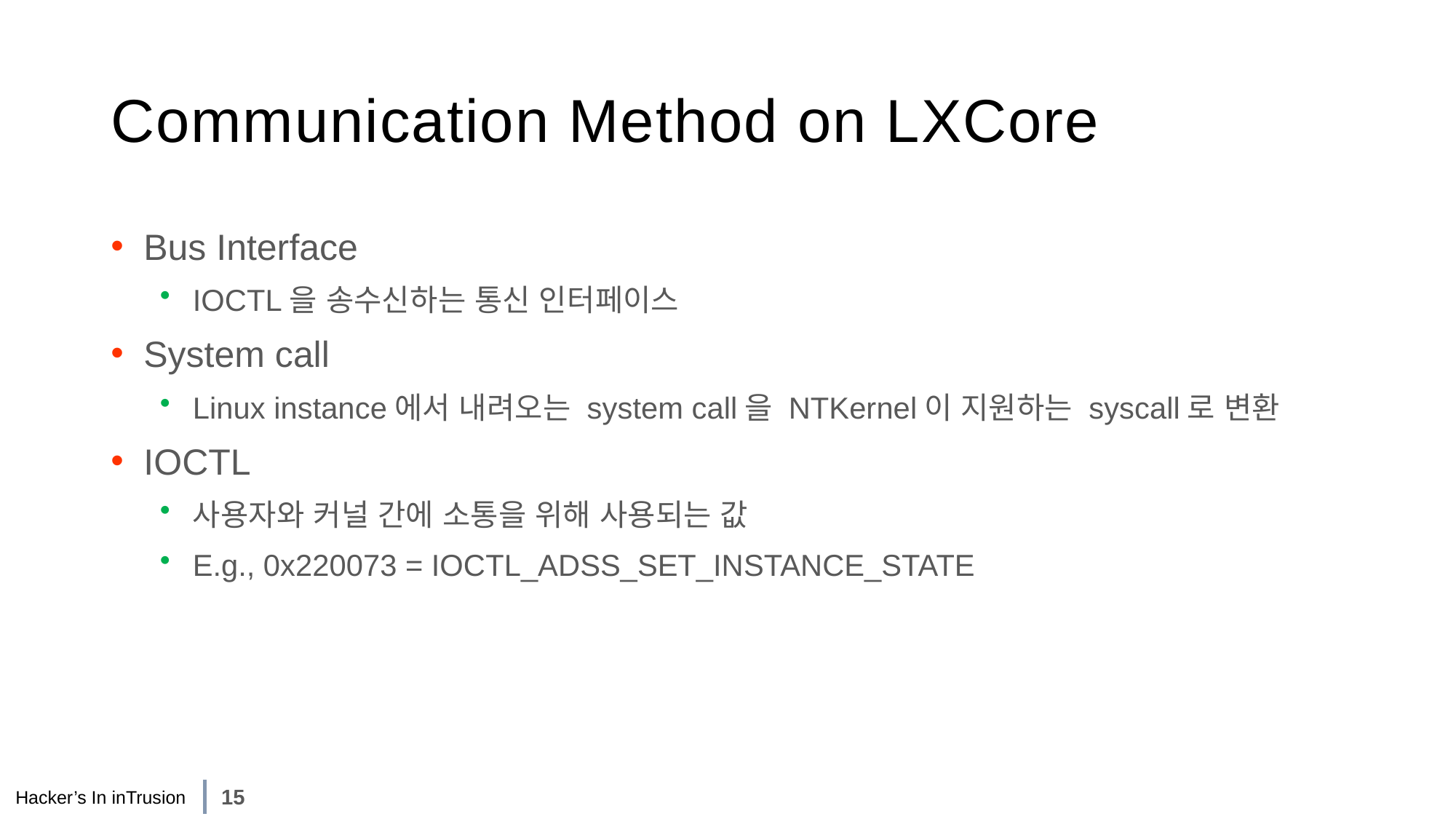

# Communication Method on LXCore
Bus Interface
IOCTL을 송수신하는 통신 인터페이스
System call
Linux instance에서 내려오는 system call을 NTKernel이 지원하는 syscall로 변환
IOCTL
사용자와 커널 간에 소통을 위해 사용되는 값
E.g., 0x220073 = IOCTL_ADSS_SET_INSTANCE_STATE